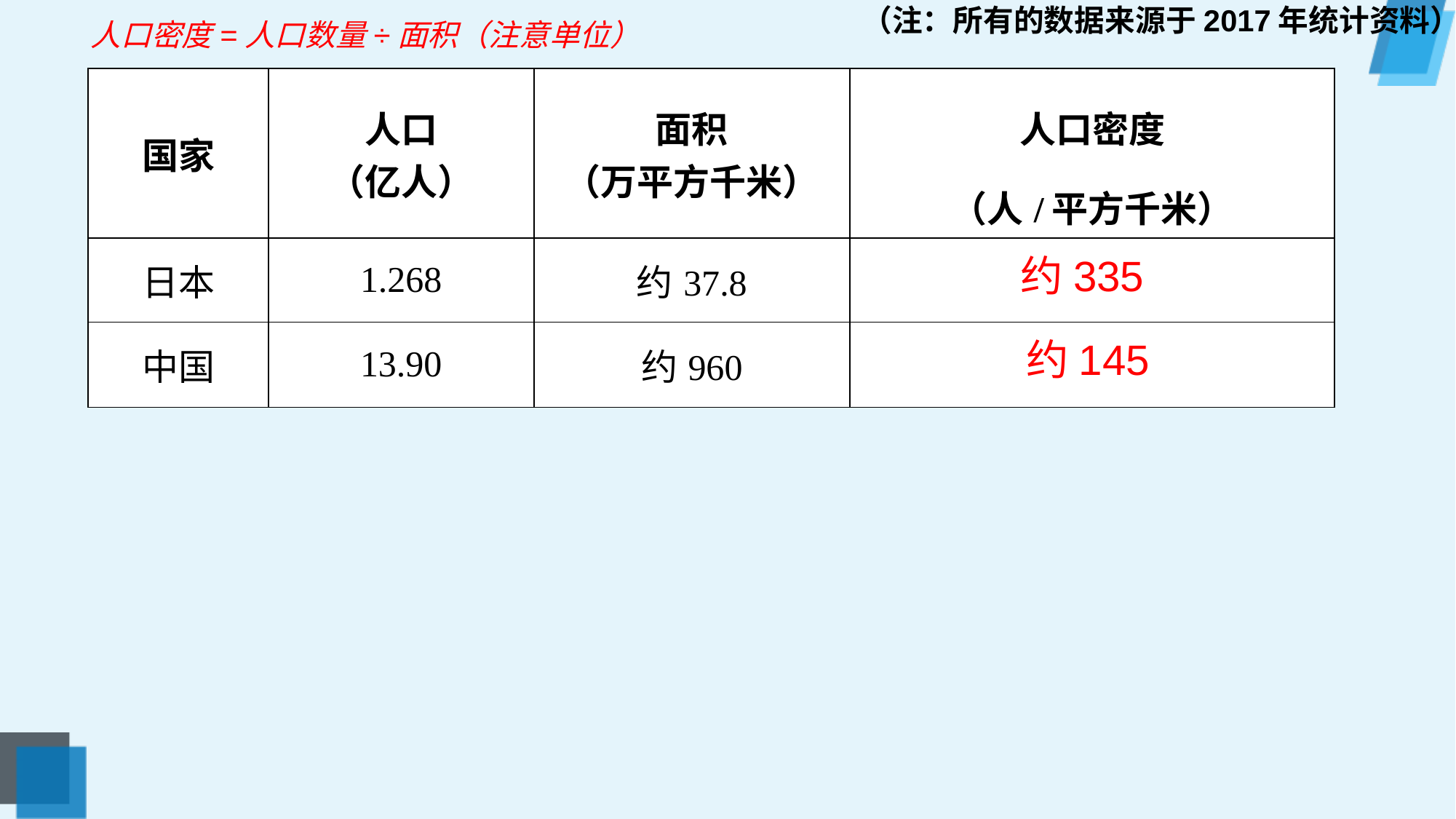

（注：所有的数据来源于2017年统计资料）
人口密度=人口数量÷面积（注意单位）
| 国家 | 人口 （亿人） | 面积 （万平方千米） | 人口密度 （人/平方千米） |
| --- | --- | --- | --- |
| 日本 | 1.268 | 约37.8 |  |
| 中国 | 13.90 | 约960 |  |
约335
约145